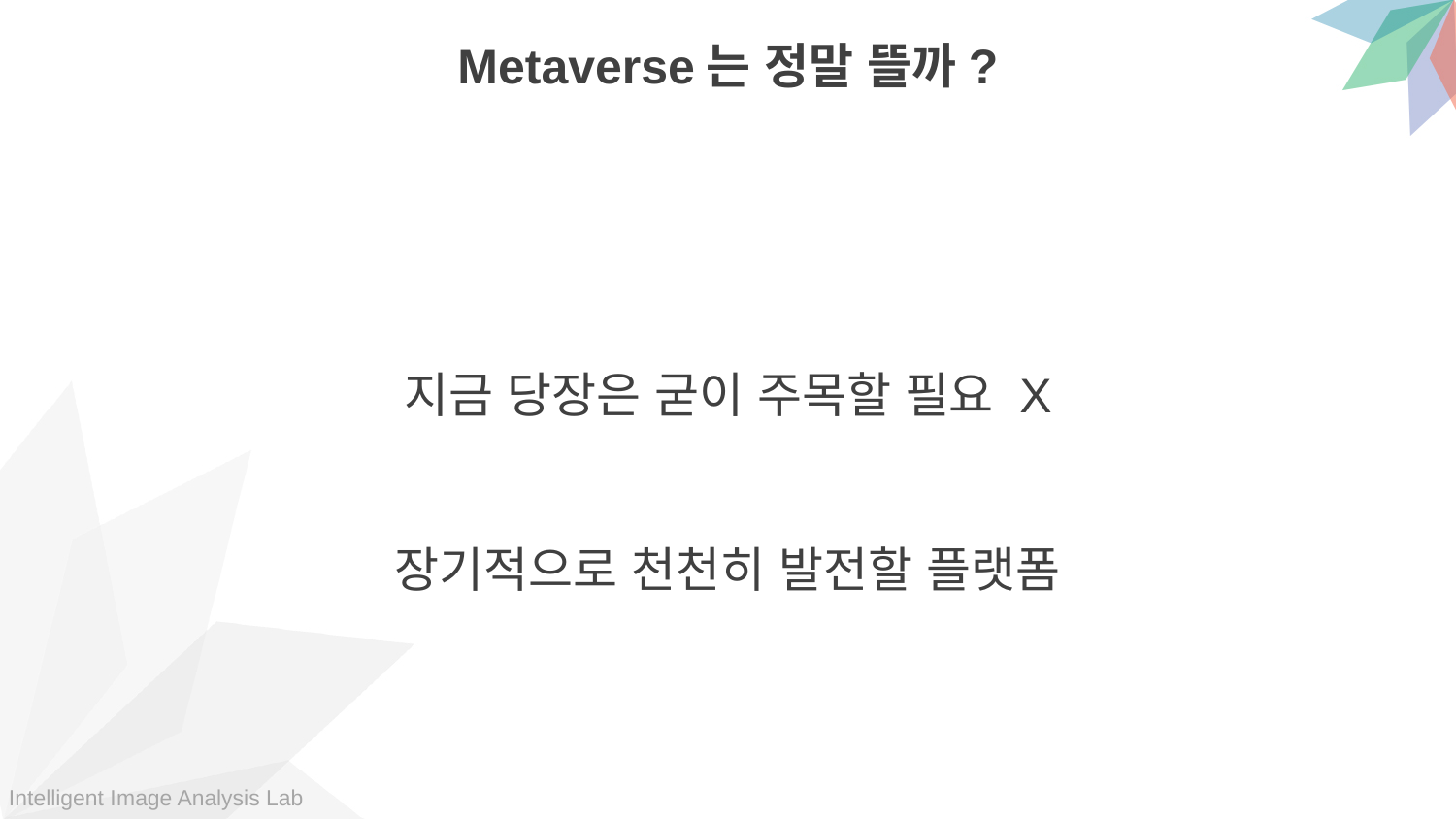

Metaverse는 정말 뜰까?
지금 당장은 굳이 주목할 필요 X
장기적으로 천천히 발전할 플랫폼